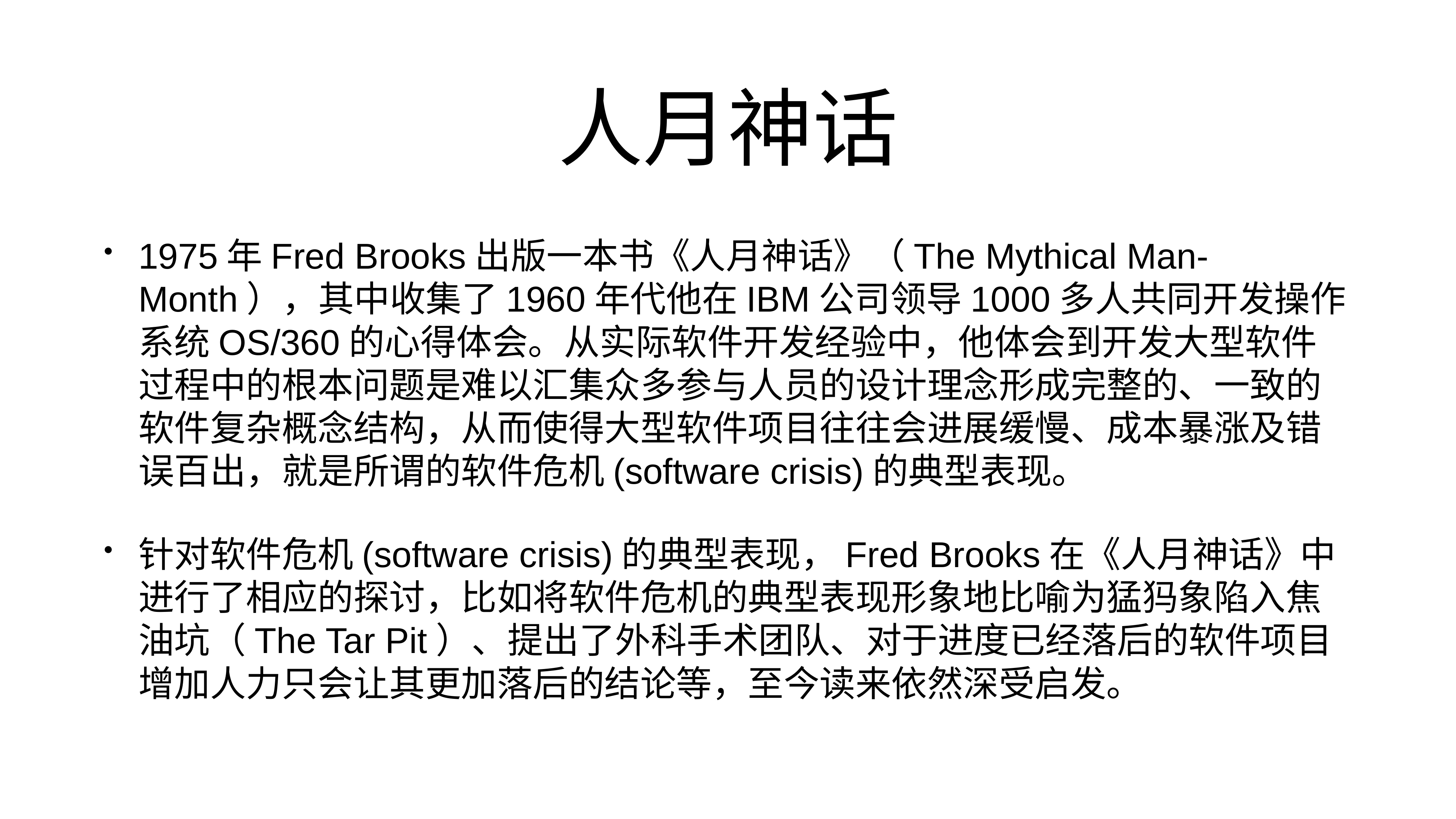

# 人月神话
1975年Fred Brooks出版一本书《人月神话》（The Mythical Man-Month），其中收集了1960年代他在IBM公司领导1000多人共同开发操作系统OS/360的心得体会。从实际软件开发经验中，他体会到开发大型软件过程中的根本问题是难以汇集众多参与人员的设计理念形成完整的、一致的软件复杂概念结构，从而使得大型软件项目往往会进展缓慢、成本暴涨及错误百出，就是所谓的软件危机(software crisis)的典型表现。
针对软件危机(software crisis)的典型表现，Fred Brooks在《人月神话》中进行了相应的探讨，比如将软件危机的典型表现形象地比喻为猛犸象陷入焦油坑（The Tar Pit）、提出了外科手术团队、对于进度已经落后的软件项目增加人力只会让其更加落后的结论等，至今读来依然深受启发。